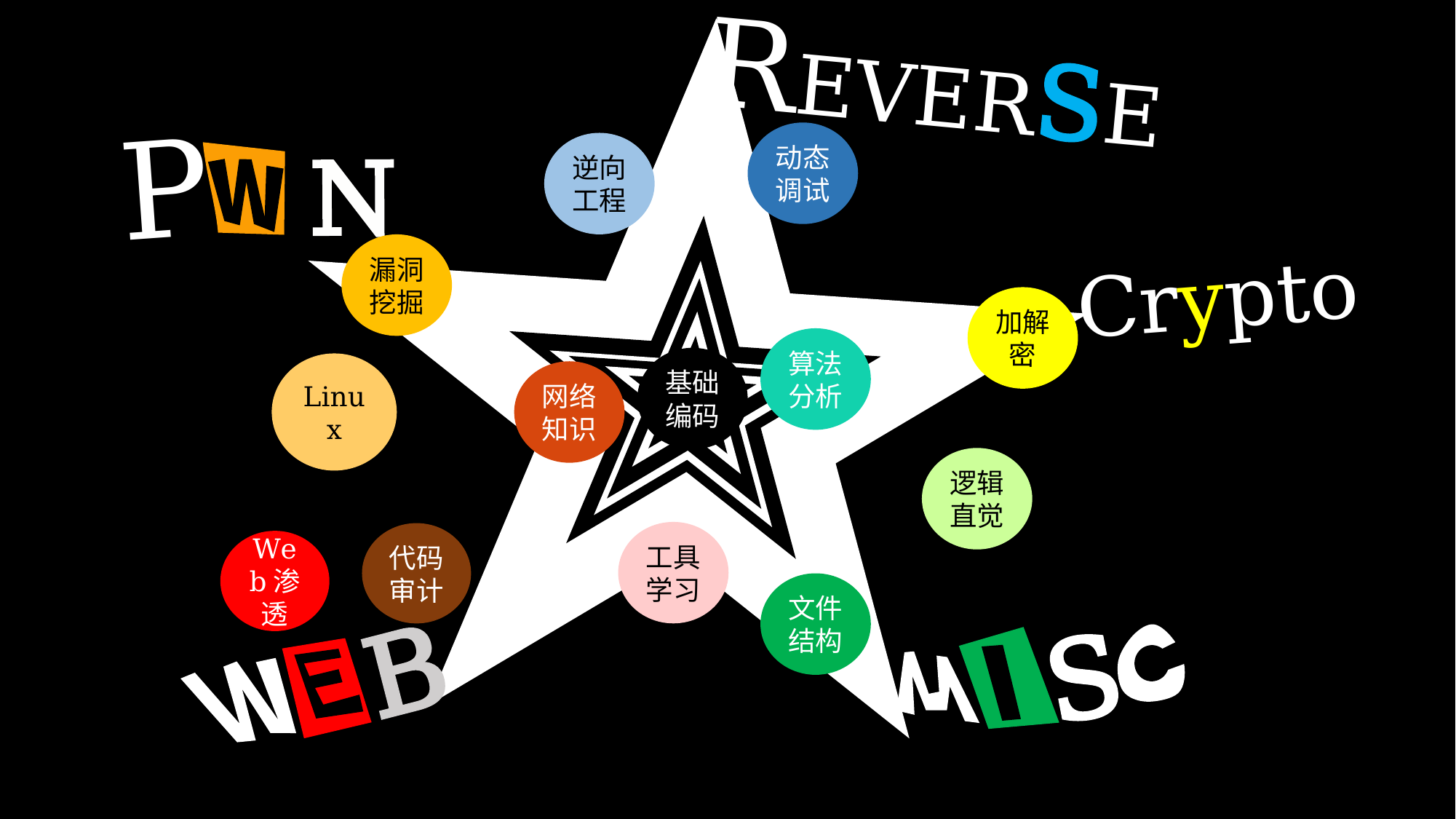

动态调试
逆向工程
漏洞挖掘
加解密
算法分析
基础编码
Linux
网络知识
逻辑直觉
工具学习
代码审计
Web渗透
文件结构